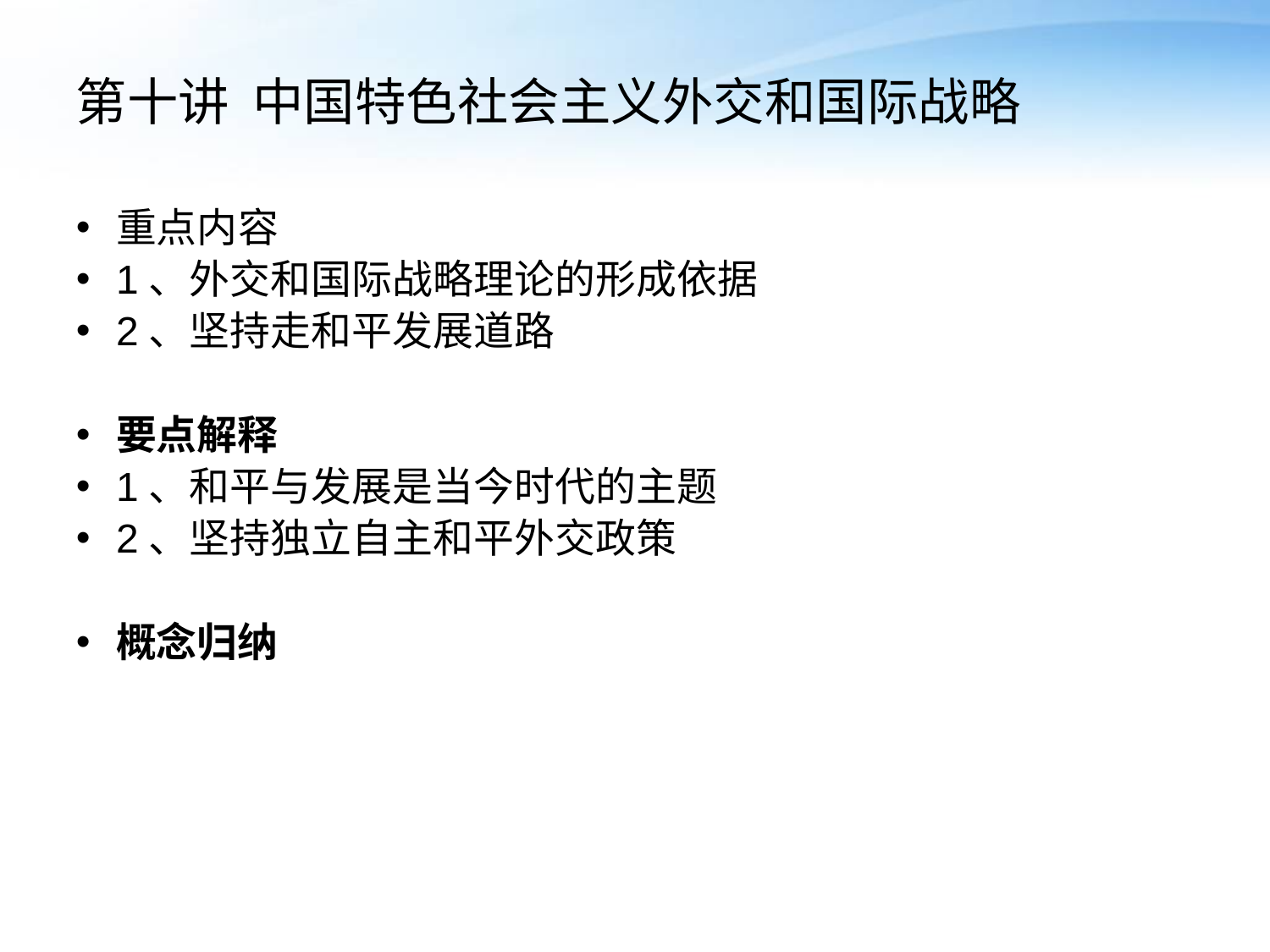

# 第十讲  中国特色社会主义外交和国际战略
重点内容
1、外交和国际战略理论的形成依据
2、坚持走和平发展道路

要点解释
1、和平与发展是当今时代的主题
2、坚持独立自主和平外交政策

概念归纳